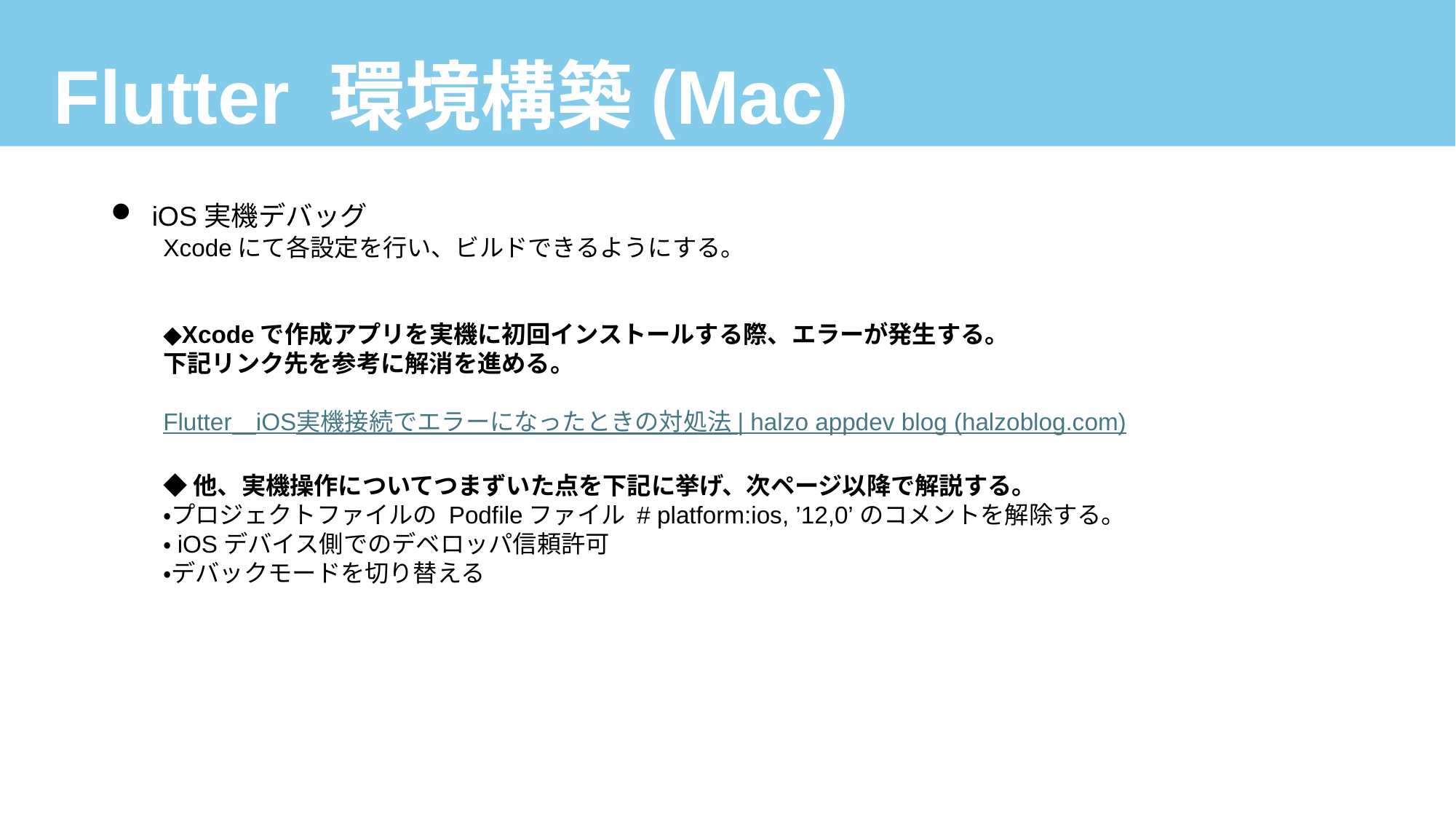

# Flutter 環境構築(Mac)
iOS実機デバッグ
Xcodeにて各設定を行い、ビルドできるようにする。

◆Xcodeで作成アプリを実機に初回インストールする際、エラーが発生する。
下記リンク先を参考に解消を進める。

Flutter　iOS実機接続でエラーになったときの対処法 | halzo appdev blog (halzoblog.com)

◆他、実機操作についてつまずいた点を下記に挙げ、次ページ以降で解説する。
・プロジェクトファイルの Podfileファイル # platform:ios, ’12,0’のコメントを解除する。
・iOSデバイス側でのデベロッパ信頼許可
・デバックモードを切り替える